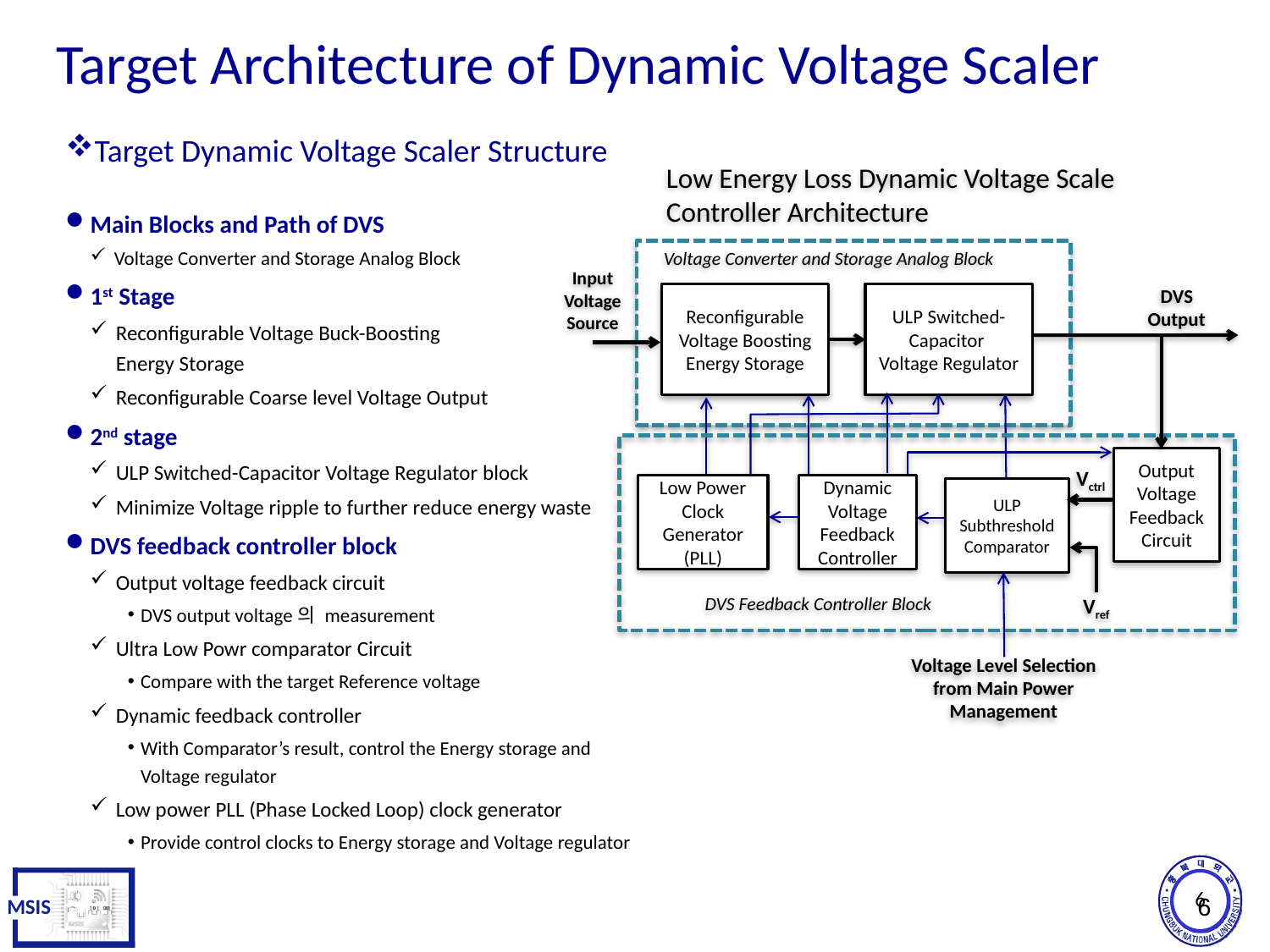

# Target Architecture of Dynamic Voltage Scaler
Target Dynamic Voltage Scaler Structure

Main Blocks and Path of DVS
Voltage Converter and Storage Analog Block
1st Stage
Reconfigurable Voltage Buck-Boosting
Energy Storage
Reconfigurable Coarse level Voltage Output
2nd stage
ULP Switched-Capacitor Voltage Regulator block
Minimize Voltage ripple to further reduce energy waste
DVS feedback controller block
Output voltage feedback circuit
DVS output voltage의 measurement
Ultra Low Powr comparator Circuit
Compare with the target Reference voltage
Dynamic feedback controller
With Comparator’s result, control the Energy storage and Voltage regulator
Low power PLL (Phase Locked Loop) clock generator
Provide control clocks to Energy storage and Voltage regulator
Low Energy Loss Dynamic Voltage Scale
Controller Architecture
Voltage Converter and Storage Analog Block

Input
Voltage Source
Reconfigurable Voltage Boosting
Energy Storage
ULP Switched-Capacitor  Voltage Regulator
DVS Output

Output
Voltage
Feedback
Circuit

Vctrl
Low Power
Clock Generator
(PLL)
Dynamic
Voltage
Feedback
Controller
ULP Subthreshold
Comparator

DVS Feedback Controller Block
Vref
Voltage Level Selection from Main Power Management
6